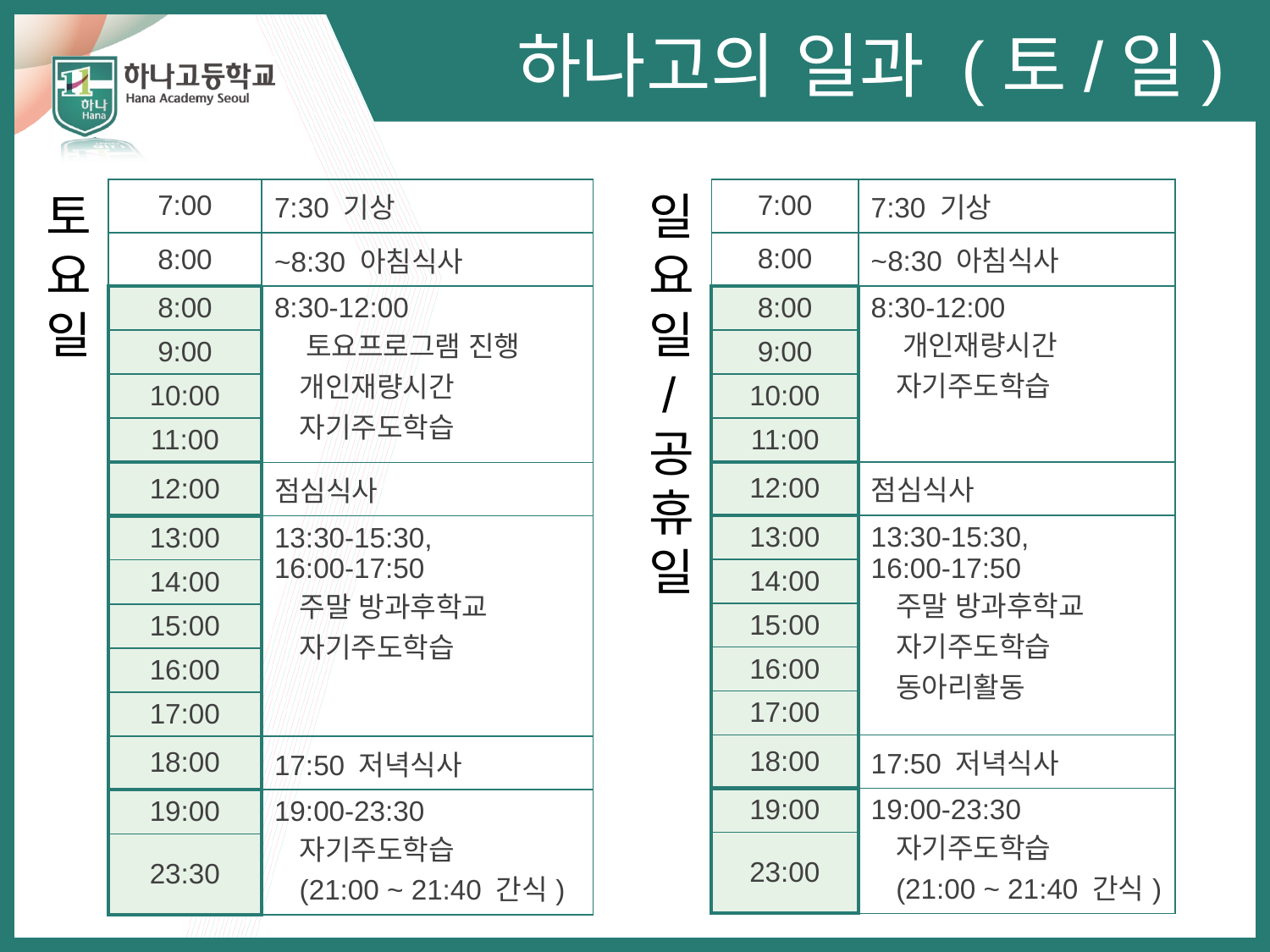

하나고의 일과 (토/일)
토
요
일
| 7:00 | 7:30 기상 |
| --- | --- |
| 8:00 | ~8:30 아침식사 |
| 8:00 | 8:30-12:00 토요프로그램 진행 개인재량시간 자기주도학습 |
| 9:00 |  |
| 10:00 |  |
| 11:00 |  |
| 12:00 | 점심식사 |
| 13:00 | 13:30-15:30, 16:00-17:50 주말 방과후학교 자기주도학습 |
| 14:00 |  |
| 15:00 |  |
| 16:00 |  |
| 17:00 |  |
| 18:00 | 17:50 저녁식사 |
| 19:00 | 19:00-23:30 자기주도학습 (21:00 ~ 21:40 간식) |
| 23:30 |  |
일
요
일
 /
공
휴
일
| 7:00 | 7:30 기상 |
| --- | --- |
| 8:00 | ~8:30 아침식사 |
| 8:00 | 8:30-12:00 개인재량시간 자기주도학습 |
| 9:00 |  |
| 10:00 |  |
| 11:00 |  |
| 12:00 | 점심식사 |
| 13:00 | 13:30-15:30, 16:00-17:50 주말 방과후학교 자기주도학습 동아리활동 |
| 14:00 |  |
| 15:00 |  |
| 16:00 |  |
| 17:00 |  |
| 18:00 | 17:50 저녁식사 |
| 19:00 | 19:00-23:30 자기주도학습 (21:00 ~ 21:40 간식) |
| 23:00 |  |